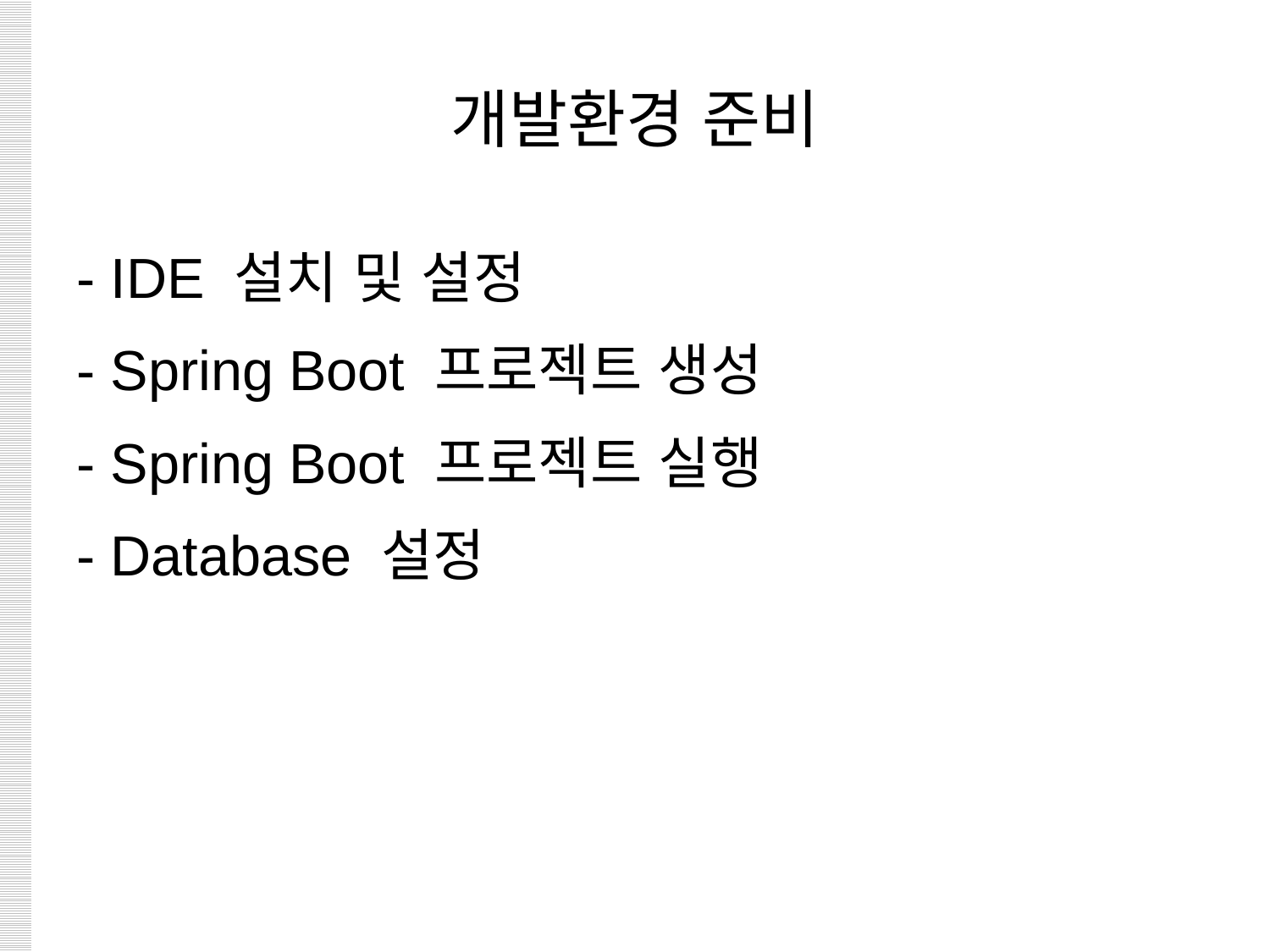

# 개발환경 준비
- IDE 설치 및 설정
- Spring Boot 프로젝트 생성
- Spring Boot 프로젝트 실행
- Database 설정